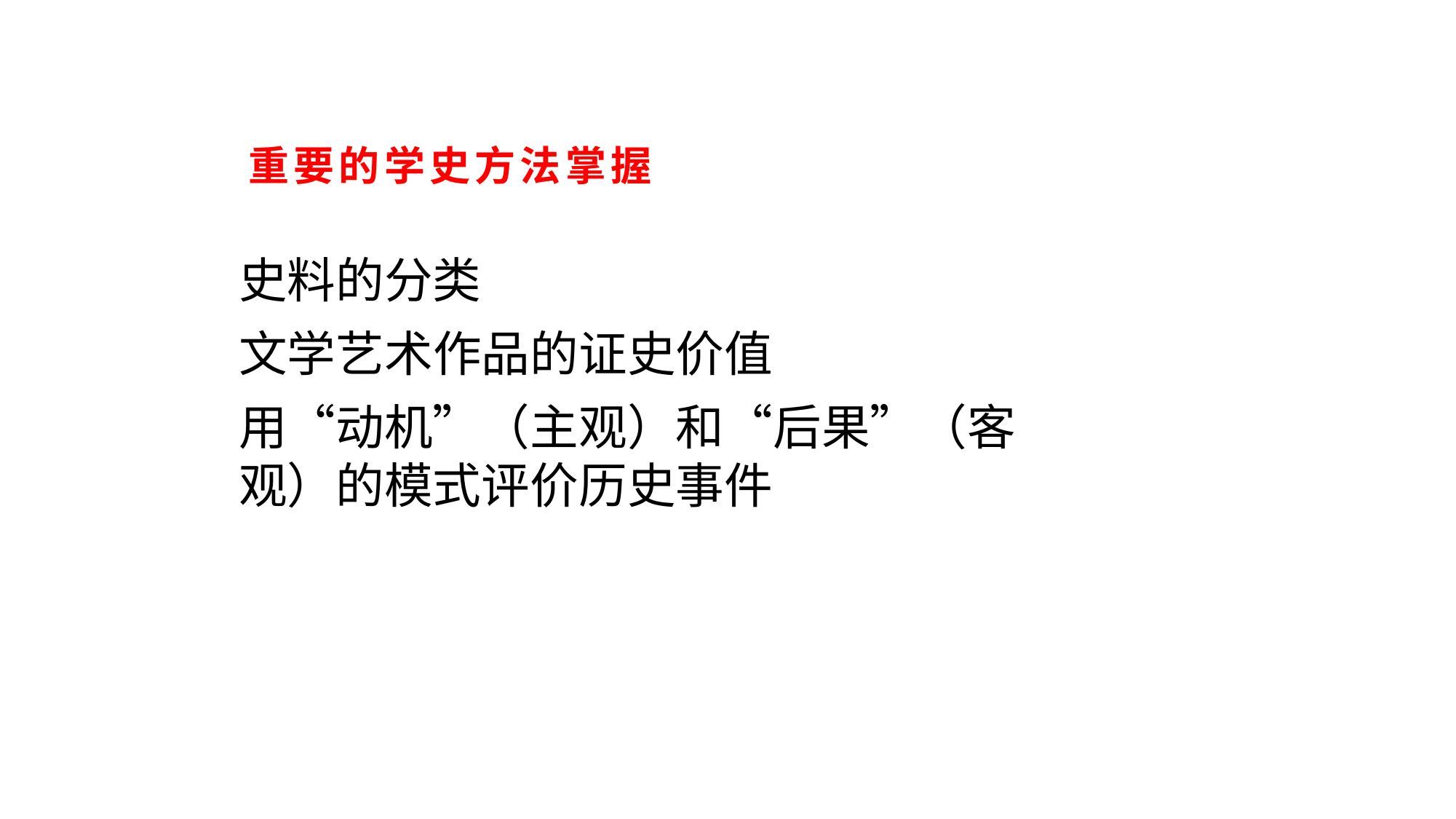

# 重要的学史方法掌握
史料的分类
文学艺术作品的证史价值
用“动机”（主观）和“后果”（客观）的模式评价历史事件